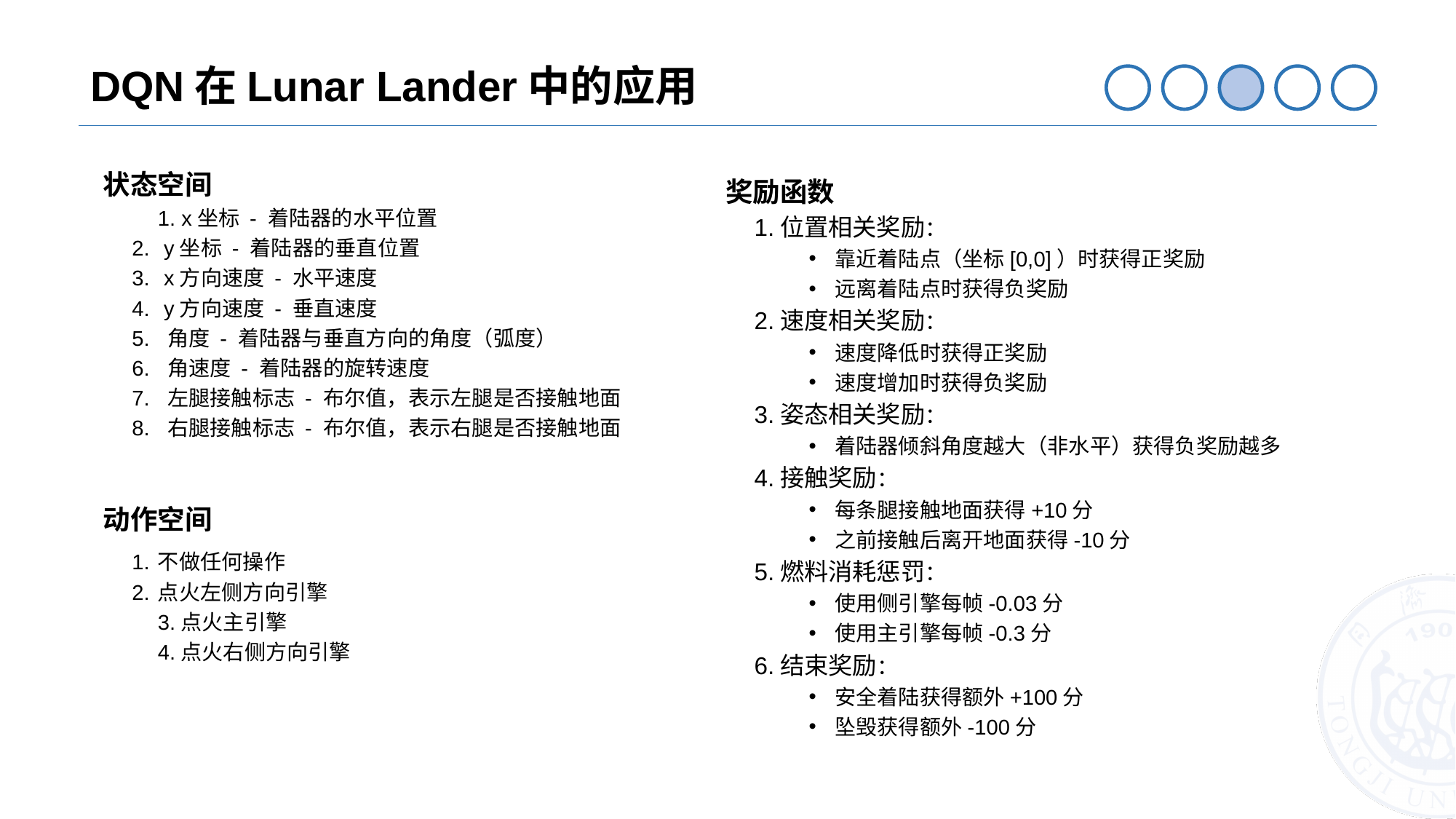

DQN在Lunar Lander中的应用

状态空间
1. x坐标 - 着陆器的水平位置
 y坐标 - 着陆器的垂直位置
 x方向速度 - 水平速度
 y方向速度 - 垂直速度
 角度 - 着陆器与垂直方向的角度（弧度）
 角速度 - 着陆器的旋转速度
 左腿接触标志 - 布尔值，表示左腿是否接触地面
 右腿接触标志 - 布尔值，表示右腿是否接触地面
奖励函数
位置相关奖励：
靠近着陆点（坐标[0,0]）时获得正奖励
远离着陆点时获得负奖励
速度相关奖励：
速度降低时获得正奖励
速度增加时获得负奖励
姿态相关奖励：
着陆器倾斜角度越大（非水平）获得负奖励越多
接触奖励：
每条腿接触地面获得+10分
之前接触后离开地面获得-10分
燃料消耗惩罚：
使用侧引擎每帧-0.03分
使用主引擎每帧-0.3分
结束奖励：
安全着陆获得额外+100分
坠毁获得额外-100分
动作空间
不做任何操作
点火左侧方向引擎
3.点火主引擎
4.点火右侧方向引擎